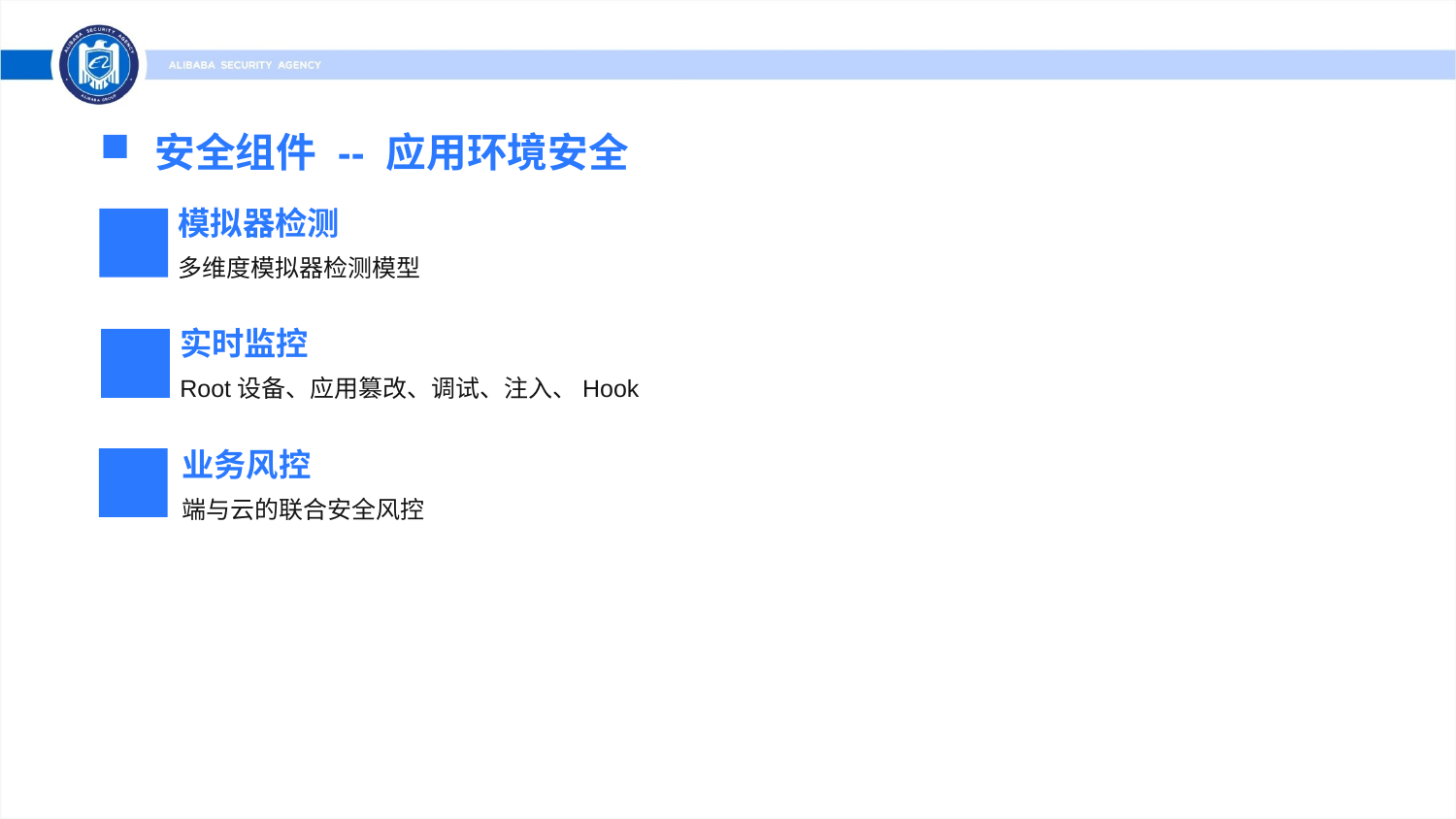

安全组件 -- 应用环境安全
模拟器检测
多维度模拟器检测模型

实时监控
Root设备、应用篡改、调试、注入、Hook

业务风控
端与云的联合安全风控